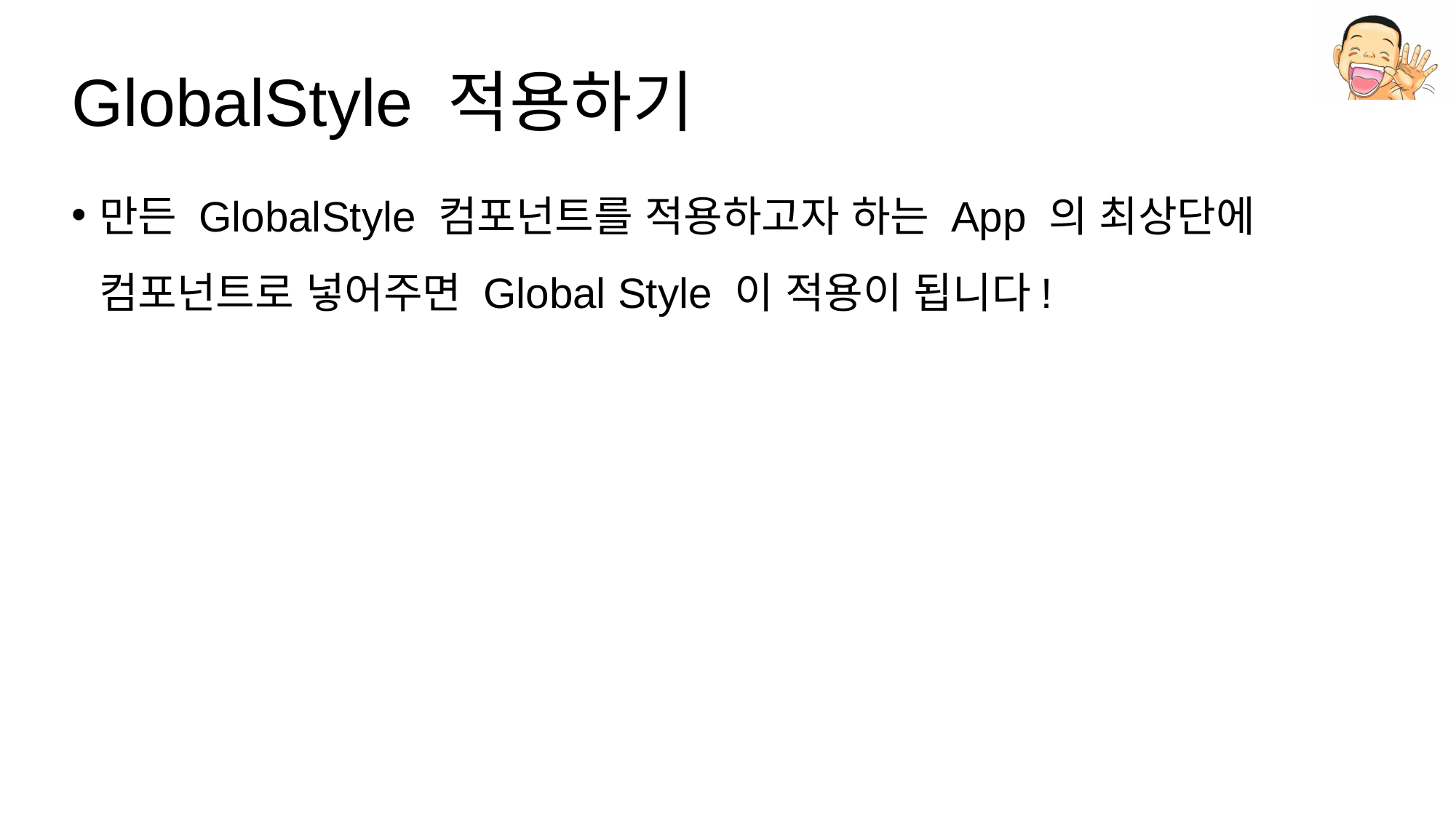

# GlobalStyle 적용하기
만든 GlobalStyle 컴포넌트를 적용하고자 하는 App 의 최상단에 컴포넌트로 넣어주면 Global Style 이 적용이 됩니다!